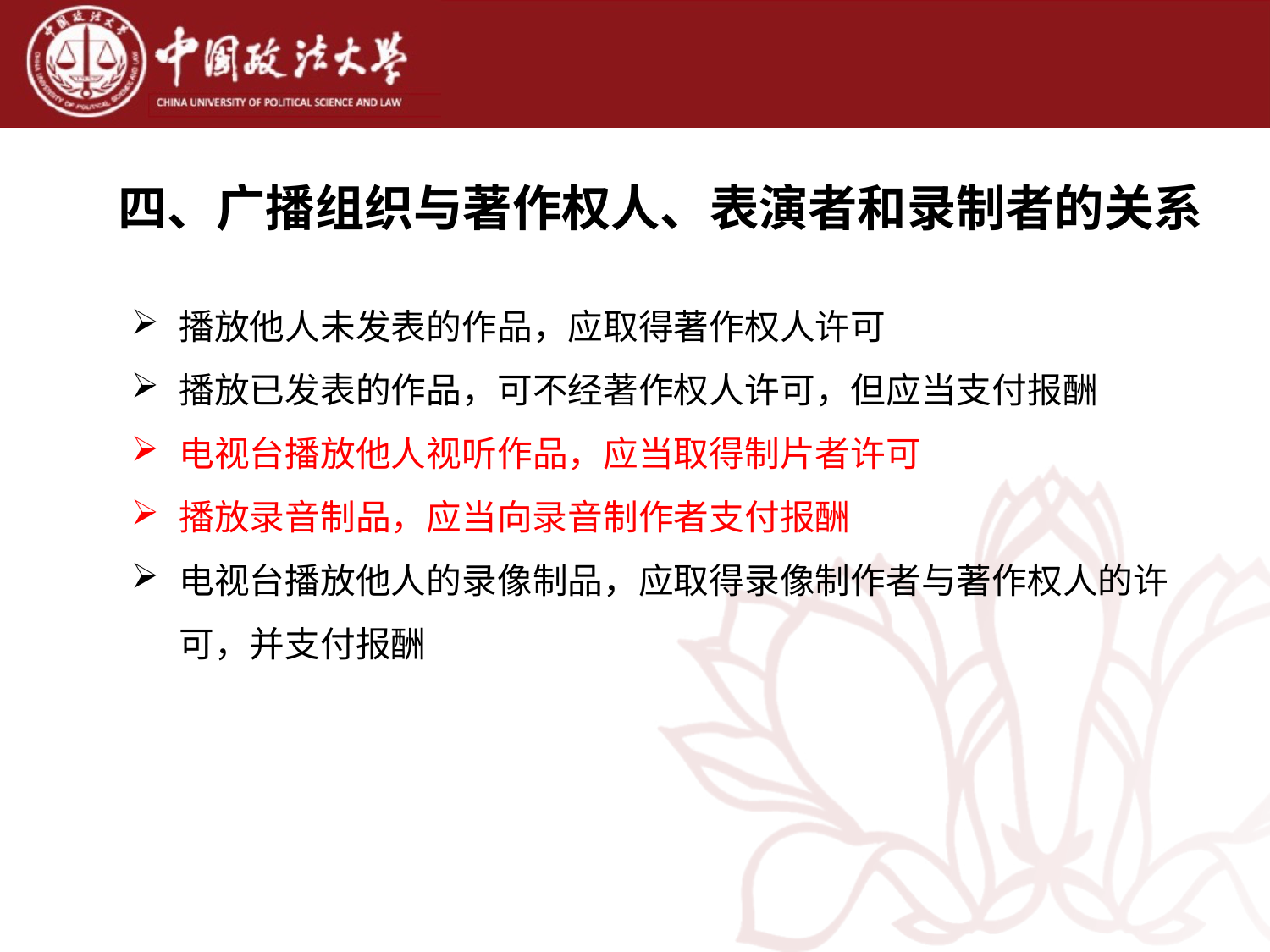

四、广播组织与著作权人、表演者和录制者的关系
播放他人未发表的作品，应取得著作权人许可
播放已发表的作品，可不经著作权人许可，但应当支付报酬
电视台播放他人视听作品，应当取得制片者许可
播放录音制品，应当向录音制作者支付报酬
电视台播放他人的录像制品，应取得录像制作者与著作权人的许可，并支付报酬